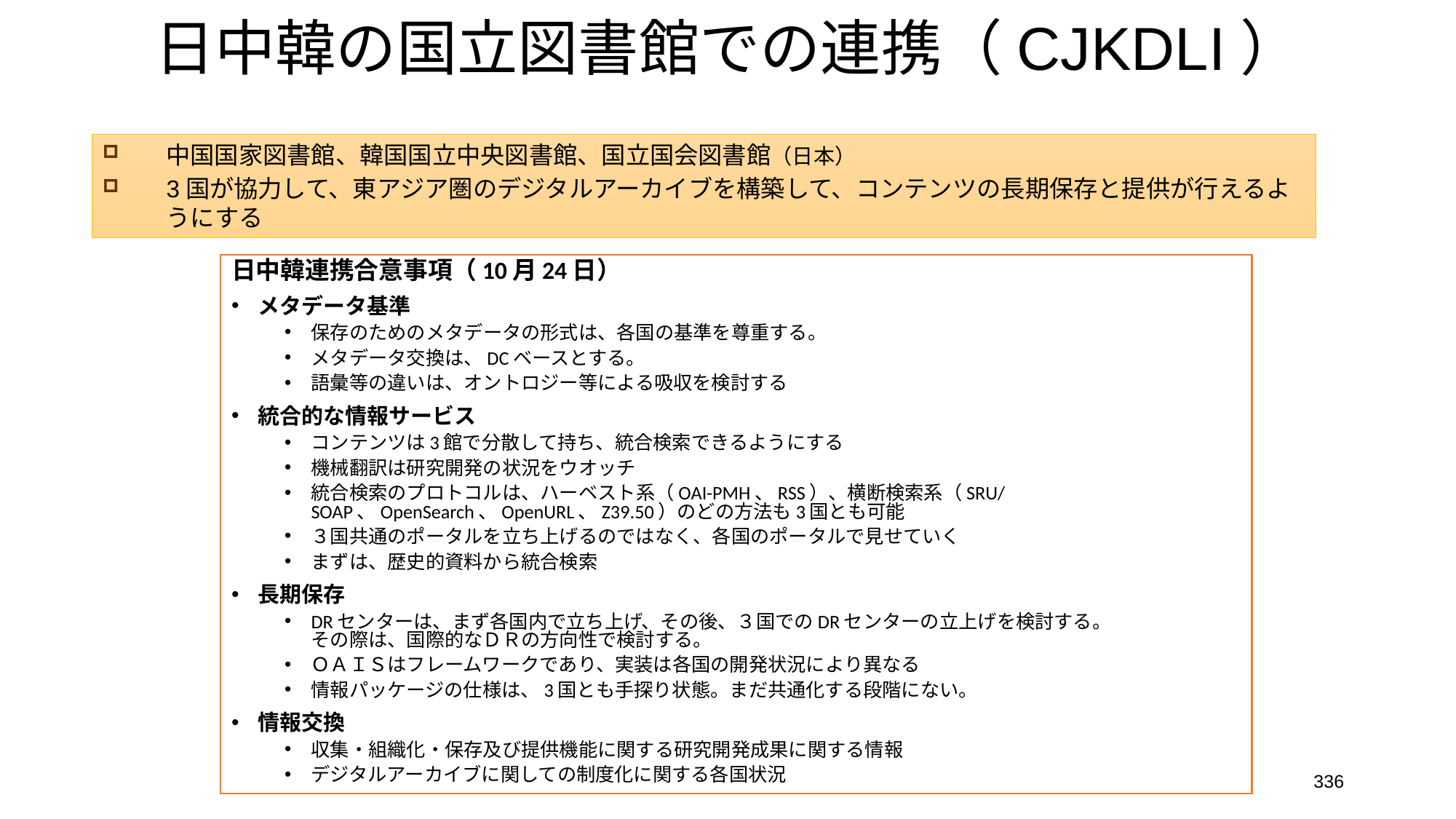

# 日中韓の国立図書館での連携（CJKDLI）
中国国家図書館、韓国国立中央図書館、国立国会図書館（日本）
3国が協力して、東アジア圏のデジタルアーカイブを構築して、コンテンツの長期保存と提供が行えるようにする
日中韓連携合意事項（10月24日）
メタデータ基準
保存のためのメタデータの形式は、各国の基準を尊重する。
メタデータ交換は、DCベースとする。
語彙等の違いは、オントロジー等による吸収を検討する
統合的な情報サービス
コンテンツは3館で分散して持ち、統合検索できるようにする
機械翻訳は研究開発の状況をウオッチ
統合検索のプロトコルは、ハーベスト系（OAI-PMH、RSS）、横断検索系（SRU/SOAP、OpenSearch、OpenURL、Z39.50）のどの方法も3国とも可能
３国共通のポータルを立ち上げるのではなく、各国のポータルで見せていく
まずは、歴史的資料から統合検索
長期保存
DRセンターは、まず各国内で立ち上げ、その後、３国でのDRセンターの立上げを検討する。
その際は、国際的なＤＲの方向性で検討する。
ＯＡＩＳはフレームワークであり、実装は各国の開発状況により異なる
情報パッケージの仕様は、3国とも手探り状態。まだ共通化する段階にない。
情報交換
収集・組織化・保存及び提供機能に関する研究開発成果に関する情報
デジタルアーカイブに関しての制度化に関する各国状況
336